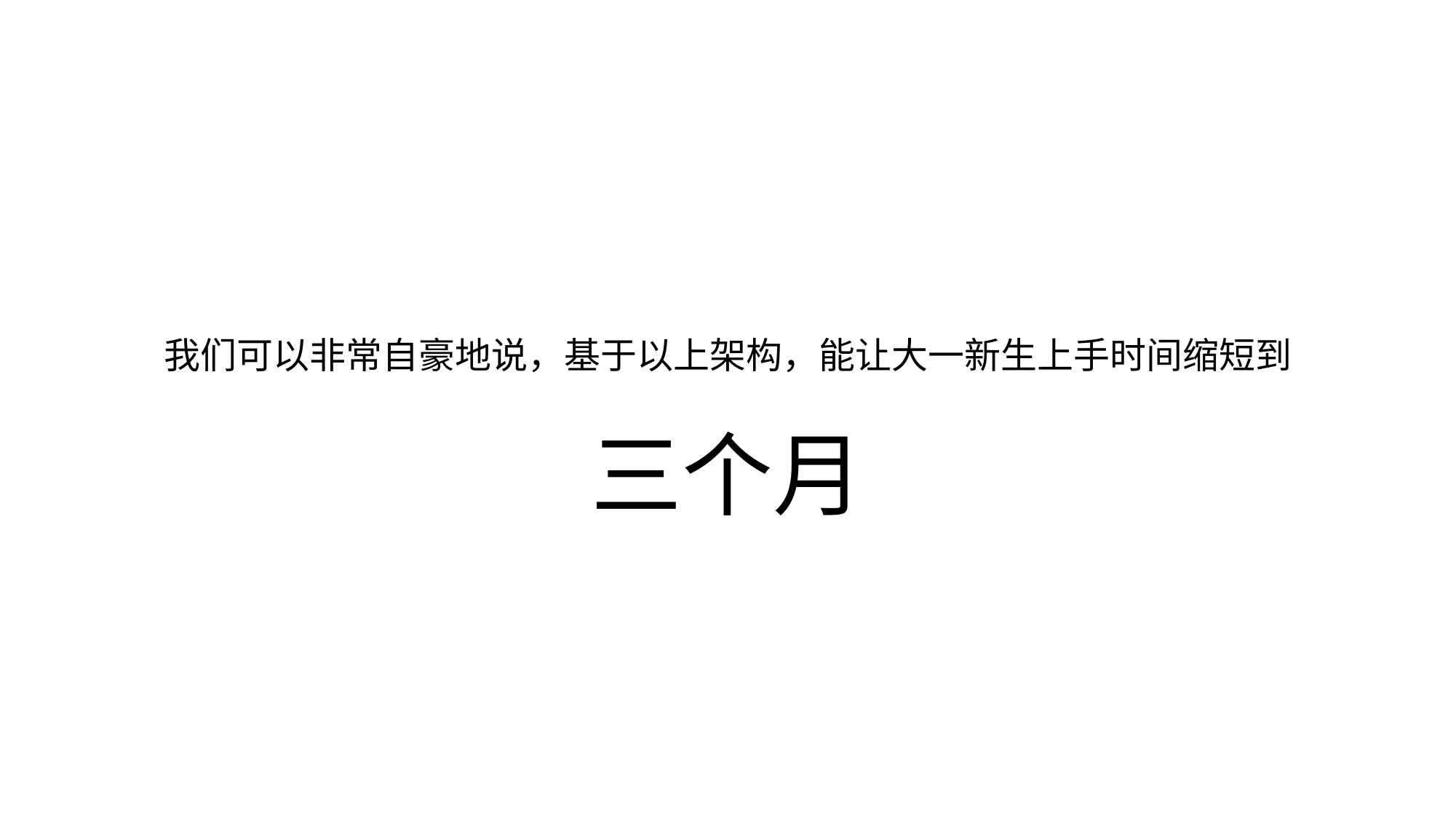

我们可以非常自豪地说，基于以上架构，能让大一新生上手时间缩短到
# 三个月